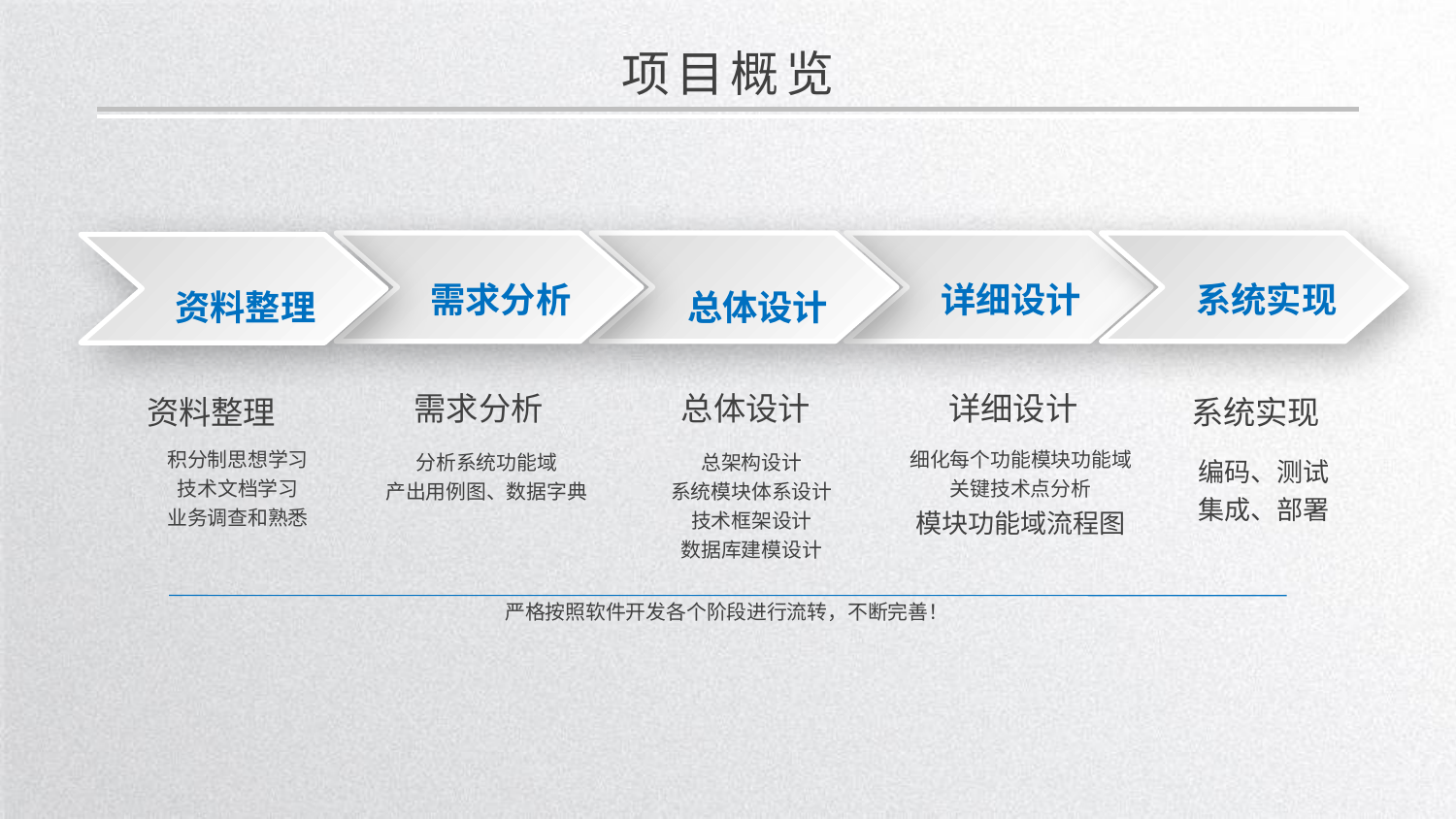

项目概览

需求分析

总体设计

详细设计

系统实现

资料整理
需求分析
总体设计
详细设计
资料整理
系统实现
积分制思想学习
技术文档学习
业务调查和熟悉
细化每个功能模块功能域
关键技术点分析
模块功能域流程图
分析系统功能域
产出用例图、数据字典
总架构设计
系统模块体系设计
技术框架设计
数据库建模设计
编码、测试
集成、部署
严格按照软件开发各个阶段进行流转，不断完善！